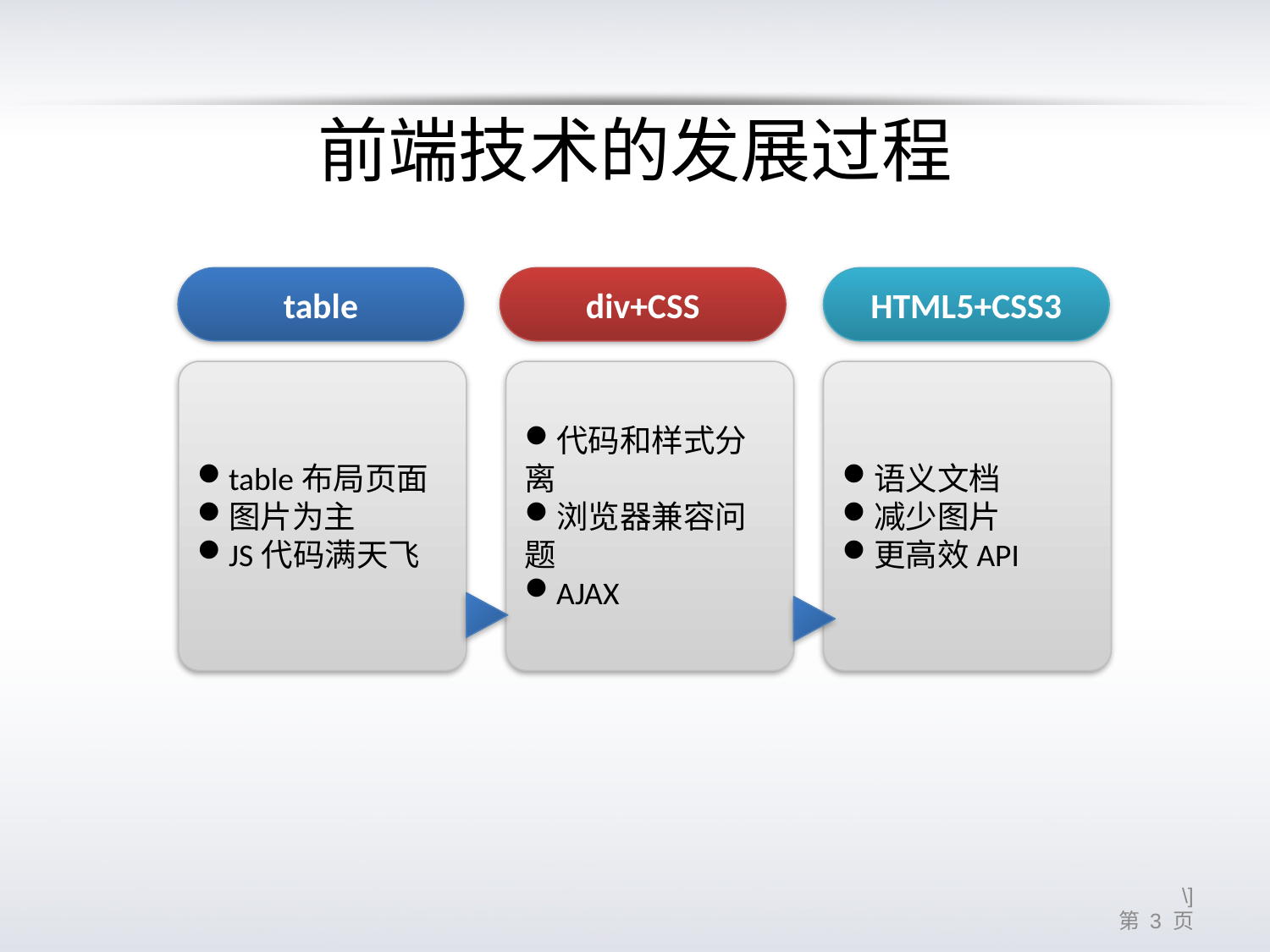

# 前端技术的发展过程
table
div+CSS
HTML5+CSS3
table布局页面
图片为主
JS代码满天飞
代码和样式分离
浏览器兼容问题
AJAX
语义文档
减少图片
更高效API

		\]
 第 3 页